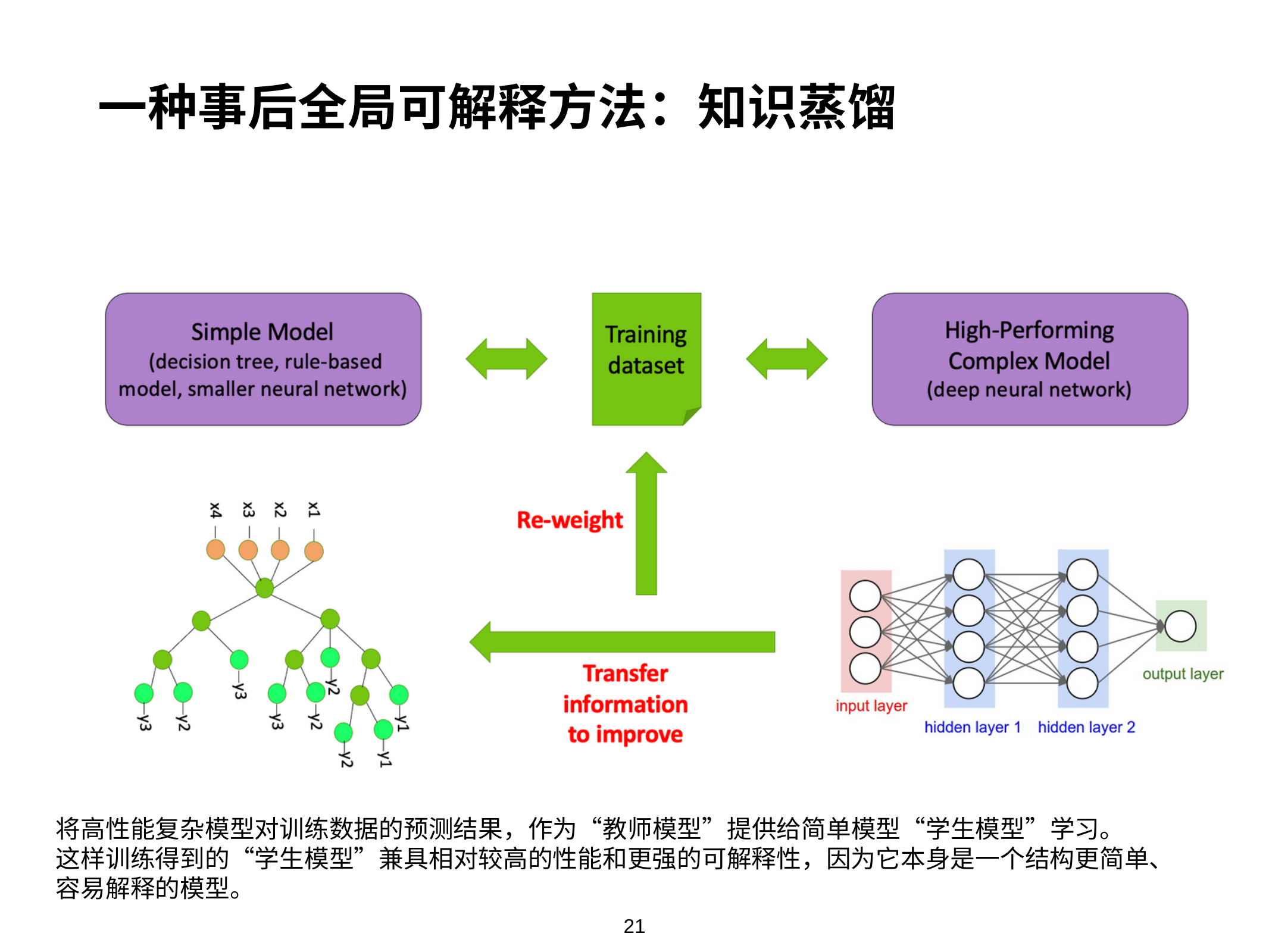

一种事后全局可解释方法：知识蒸馏

将高性能复杂模型对训练数据的预测结果，作为“教师模型”提供给简单模型“学生模型”学习。
这样训练得到的“学生模型”兼具相对较高的性能和更强的可解释性，因为它本身是一个结构更简单、容易解释的模型。
21